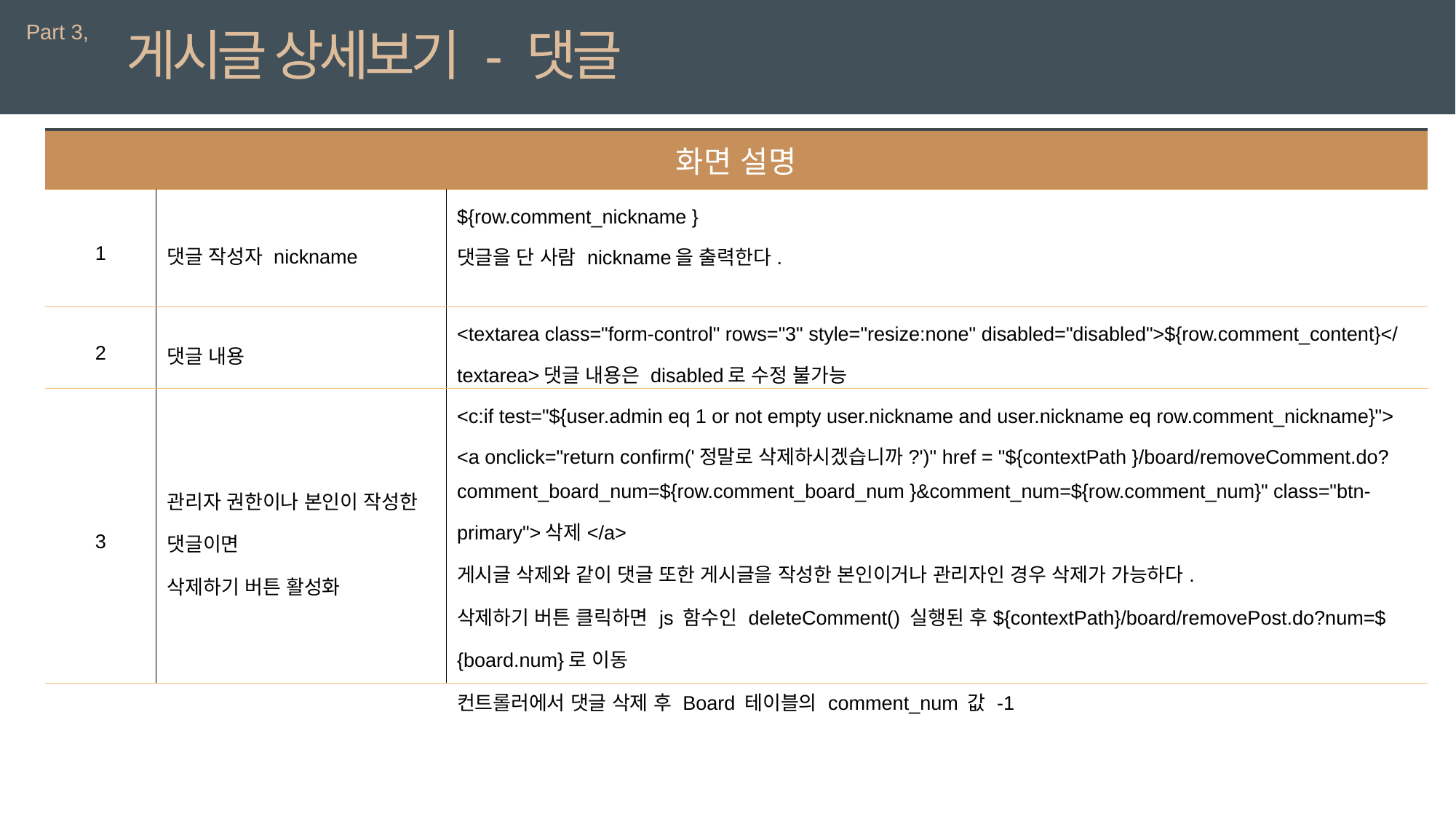

Part 3,
게시글 상세보기 - 댓글
| 화면 설명 |  |  |
| --- | --- | --- |
| 1 | 댓글 작성자 nickname | ${row.comment\_nickname } 댓글을 단 사람 nickname을 출력한다. |
| 2 | 댓글 내용 | <textarea class="form-control" rows="3" style="resize:none" disabled="disabled">${row.comment\_content}</textarea>댓글 내용은 disabled로 수정 불가능 |
| 3 | 관리자 권한이나 본인이 작성한 댓글이면 삭제하기 버튼 활성화 | <c:if test="${user.admin eq 1 or not empty user.nickname and user.nickname eq row.comment\_nickname}"> <a onclick="return confirm('정말로 삭제하시겠습니까?')" href = "${contextPath }/board/removeComment.do?comment\_board\_num=${row.comment\_board\_num }&comment\_num=${row.comment\_num}" class="btn-primary">삭제</a> 게시글 삭제와 같이 댓글 또한 게시글을 작성한 본인이거나 관리자인 경우 삭제가 가능하다. 삭제하기 버튼 클릭하면 js 함수인 deleteComment() 실행된 후${contextPath}/board/removePost.do?num=${board.num}로 이동 컨트롤러에서 댓글 삭제 후 Board 테이블의 comment\_num 값 -1 |